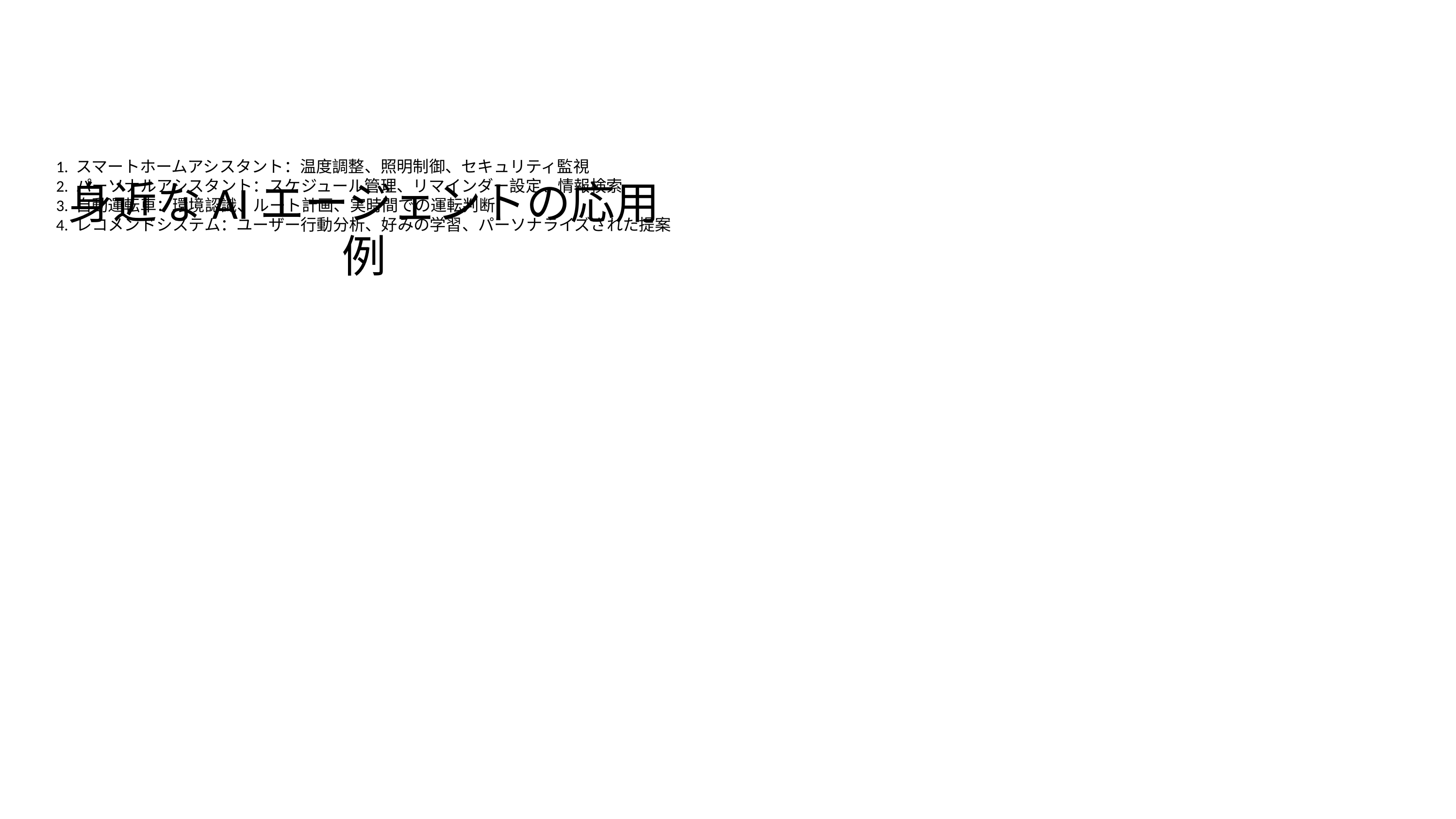

1. スマートホームアシスタント：温度調整、照明制御、セキュリティ監視
2. パーソナルアシスタント：スケジュール管理、リマインダー設定、情報検索
3. 自動運転車：環境認識、ルート計画、実時間での運転判断
4. レコメンドシステム：ユーザー行動分析、好みの学習、パーソナライズされた提案
# 身近なAIエージェントの応用例